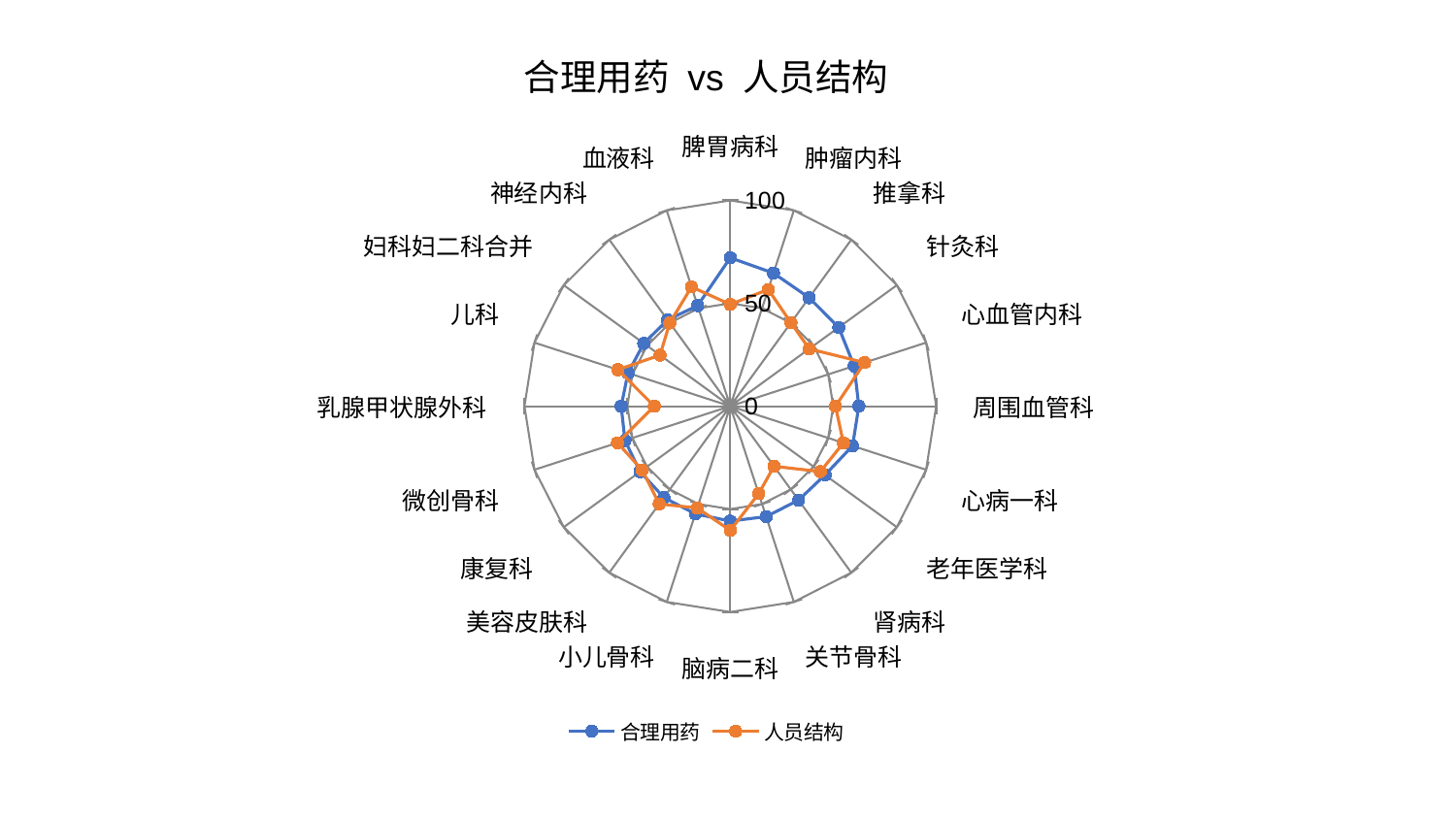

### Chart: 合理用药 vs 人员结构

| Category | 合理用药 | 人员结构 |
|---|---|---|
| 脾胃病科 | 72.12003302456904 | 49.45049519206729 |
| 肿瘤内科 | 67.97199313964485 | 59.65133300111872 |
| 推拿科 | 65.14875223348788 | 50.15332626271793 |
| 针灸科 | 65.12471630540267 | 47.38960391361606 |
| 心血管内科 | 63.28166771848115 | 68.61442212244741 |
| 周围血管科 | 62.44215190610538 | 51.10686376930078 |
| 心病一科 | 62.441198128169255 | 57.76261880230392 |
| 老年医学科 | 56.88091321268465 | 54.083083511750246 |
| 肾病科 | 56.429681174435686 | 36.12203098529335 |
| 关节骨科 | 56.42148582432836 | 44.69594945397716 |
| 脑病二科 | 55.84243208743001 | 60.3328232792979 |
| 小儿骨科 | 55.024391357782136 | 52.00698184042108 |
| 美容皮肤科 | 54.85633336787439 | 58.71924187054746 |
| 康复科 | 54.17645798986421 | 52.90266858712052 |
| 微创骨科 | 53.80611222141628 | 57.592125064467545 |
| 乳腺甲状腺外科 | 53.00377692935702 | 36.91908016141851 |
| 儿科 | 52.252578693157986 | 57.40997198331998 |
| 妇科妇二科合并 | 51.942708224679464 | 42.2166043193697 |
| 神经内科 | 51.849385111057344 | 50.03045779516645 |
| 血液科 | 51.39475690252793 | 60.932941004704865 |
58